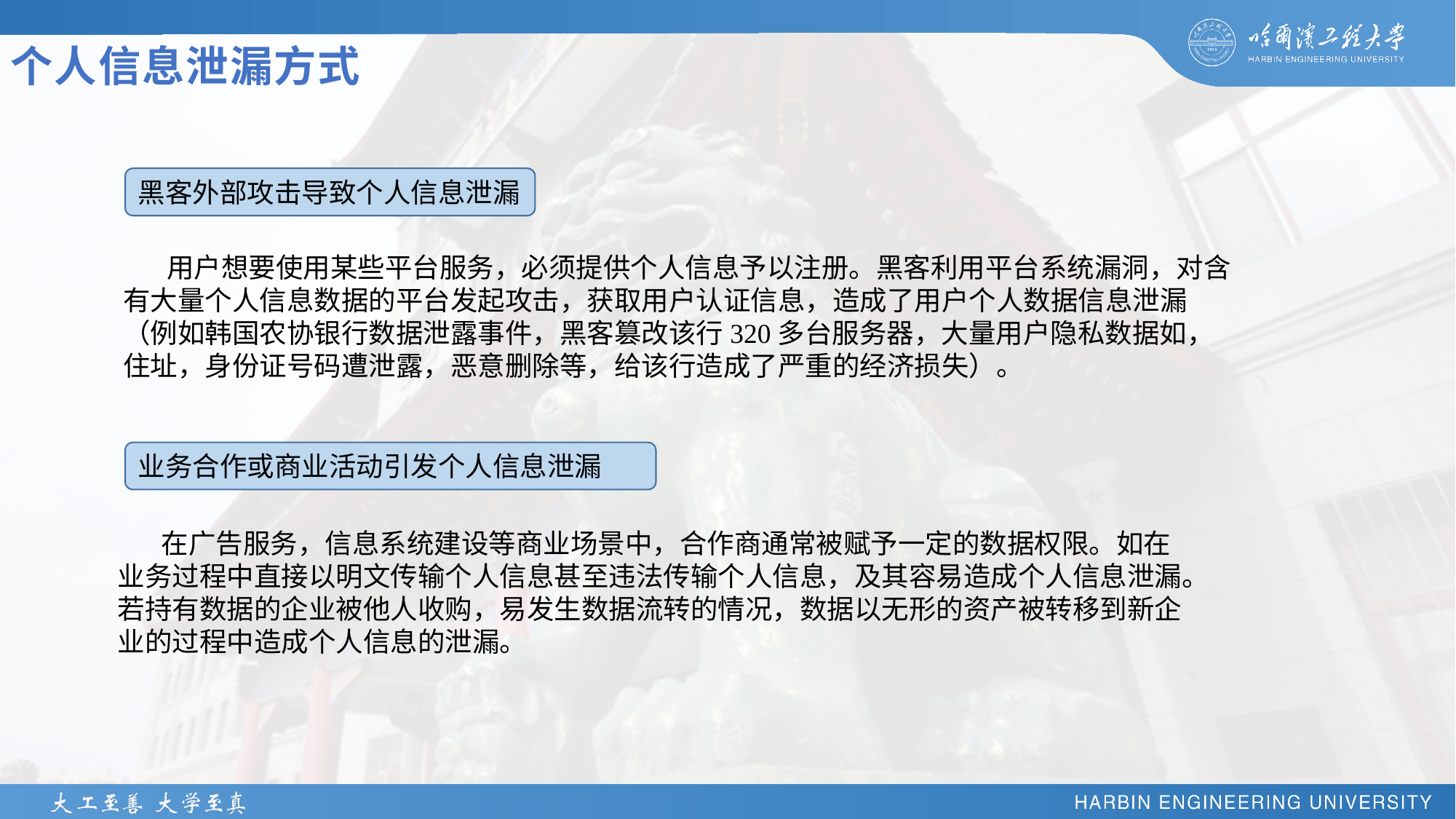

# 个人信息泄漏方式
黑客外部攻击导致个人信息泄漏
      用户想要使用某些平台服务，必须提供个人信息予以注册。黑客利用平台系统漏洞，对含有大量个人信息数据的平台发起攻击，获取用户认证信息，造成了用户个人数据信息泄漏（例如韩国农协银行数据泄露事件，黑客篡改该行320多台服务器，大量用户隐私数据如，住址，身份证号码遭泄露，恶意删除等，给该行造成了严重的经济损失）。
业务合作或商业活动引发个人信息泄漏
      在广告服务，信息系统建设等商业场景中，合作商通常被赋予一定的数据权限。如在业务过程中直接以明文传输个人信息甚至违法传输个人信息，及其容易造成个人信息泄漏。若持有数据的企业被他人收购，易发生数据流转的情况，数据以无形的资产被转移到新企业的过程中造成个人信息的泄漏。